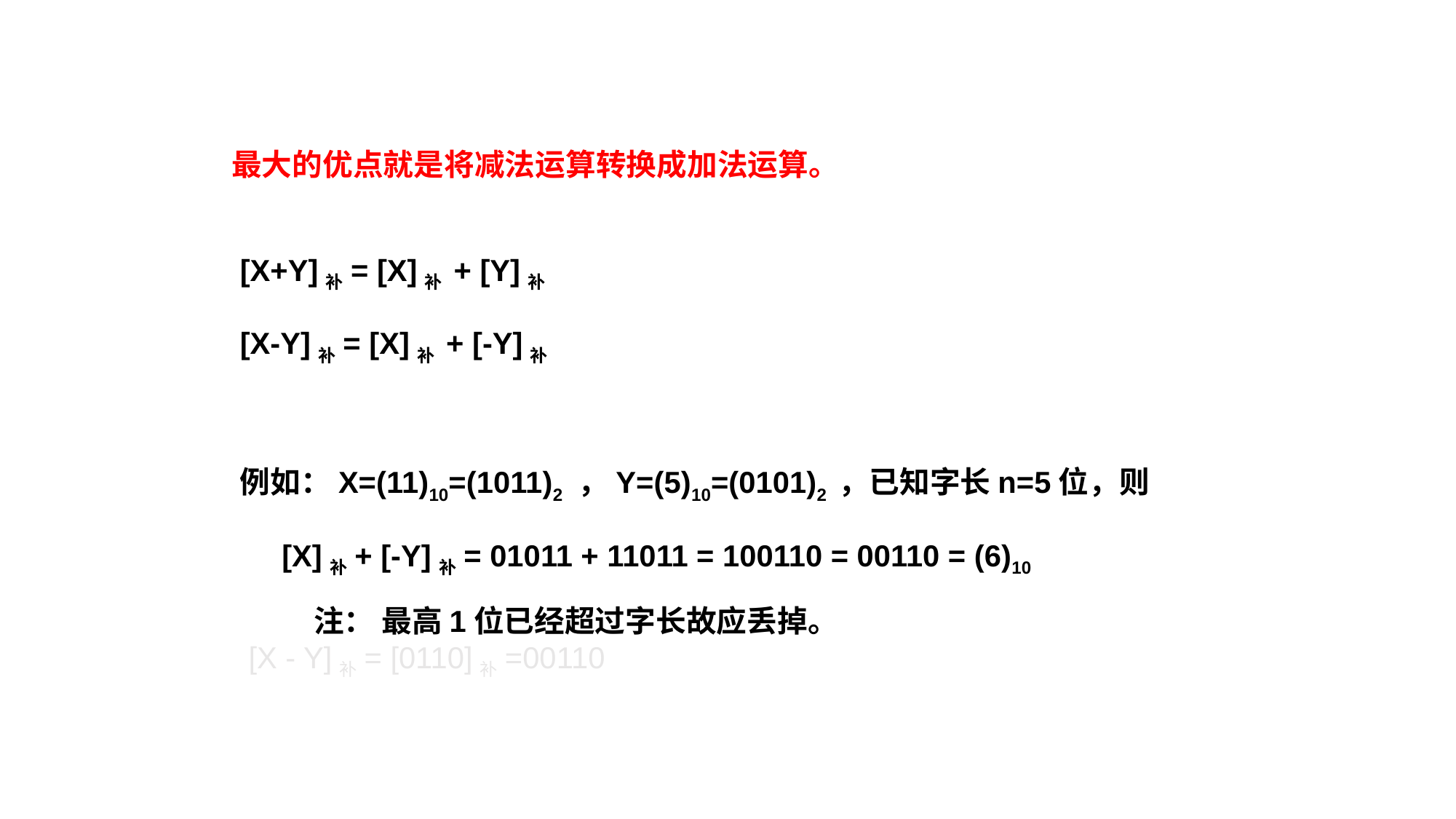

# 最大的优点就是将减法运算转换成加法运算。
[X+Y]补= [X]补 + [Y]补
[X-Y]补= [X]补 + [-Y]补

例如：X=(11)10=(1011)2 ，Y=(5)10=(0101)2 ，已知字长n=5位，则
     [X]补+ [-Y]补= 01011 + 11011 = 100110 = 00110 = (6)10
   注： 最高1位已经超过字长故应丢掉。
[X - Y]补= [0110]补=00110